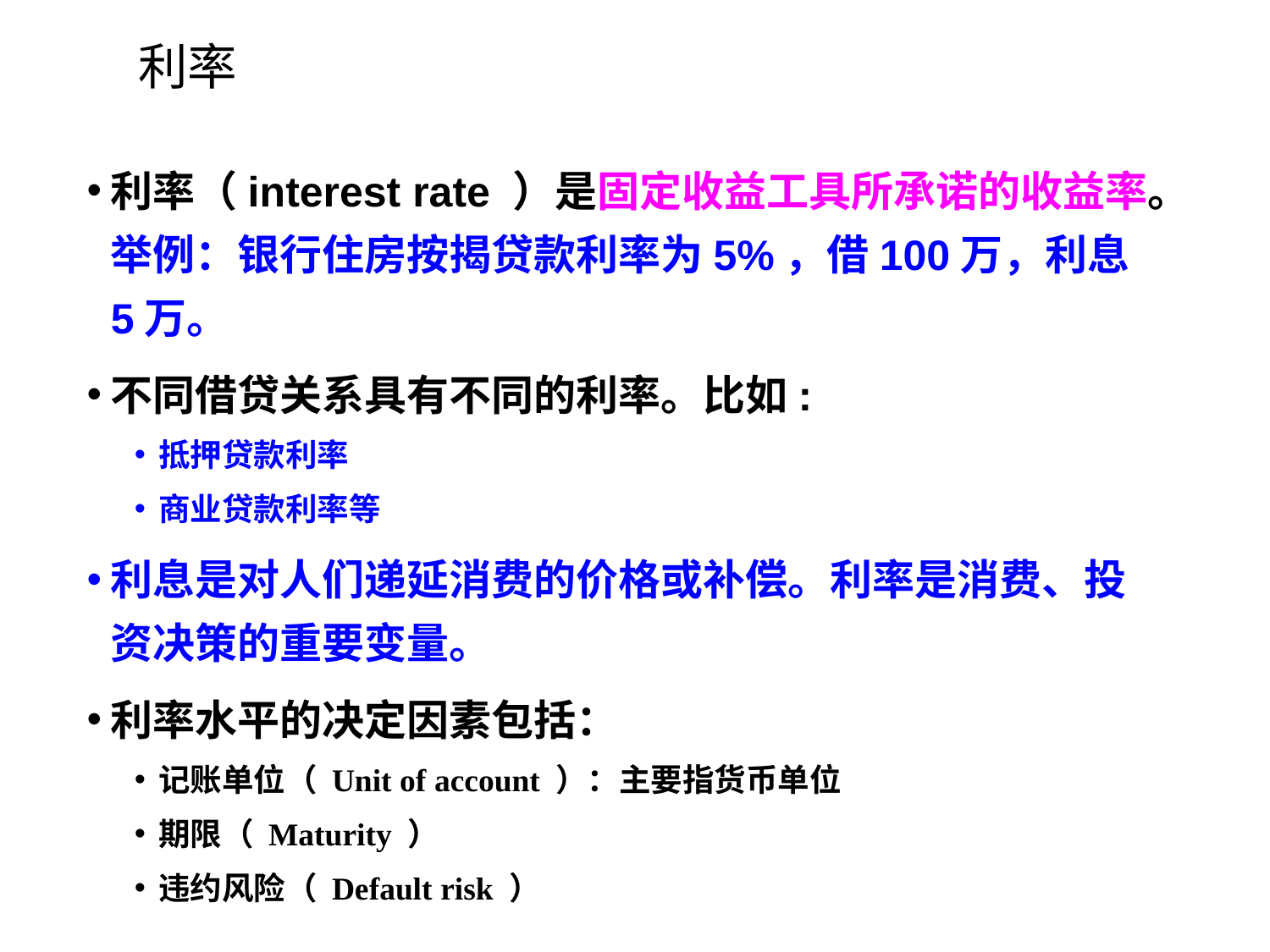

# 利率
利率（interest rate ）是固定收益工具所承诺的收益率。举例：银行住房按揭贷款利率为5%，借100万，利息5万。
不同借贷关系具有不同的利率。比如:
抵押贷款利率
商业贷款利率等
利息是对人们递延消费的价格或补偿。利率是消费、投资决策的重要变量。
利率水平的决定因素包括：
记账单位（ Unit of account ）：主要指货币单位
期限（ Maturity ）
违约风险（ Default risk ）